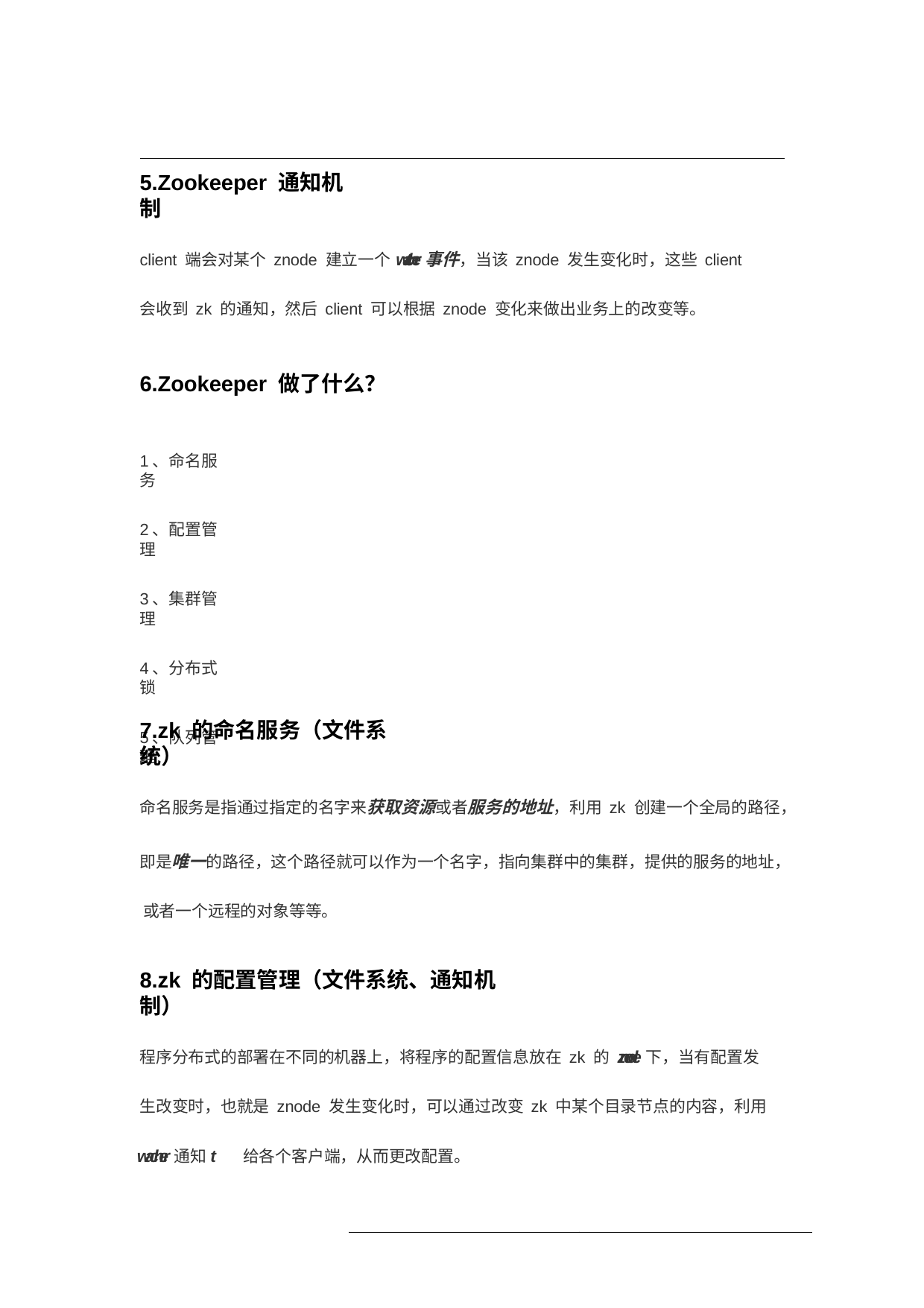

5.Zookeeper 通知机制
client 端会对某个 znode 建立一个watcher事件，当该 znode 发生变化时，这些 client

会收到 zk 的通知，然后 client 可以根据 znode 变化来做出业务上的改变等。
6.Zookeeper 做了什么？
1、命名服务

2、配置管理

3、集群管理

4、分布式锁

5、队列管理
7.zk 的命名服务（文件系统）
命名服务是指通过指定的名字来获取资源或者服务的地址，利用 zk 创建一个全局的路径，
即是唯一的路径，这个路径就可以作为一个名字，指向集群中的集群，提供的服务的地址，  或者一个远程的对象等等。
8.zk 的配置管理（文件系统、通知机制）
程序分布式的部署在不同的机器上，将程序的配置信息放在 zk 的 znode下，当有配置发

生改变时，也就是 znode 发生变化时，可以通过改变 zk 中某个目录节点的内容，利用

wacher通知t	给各个客户端，从而更改配置。